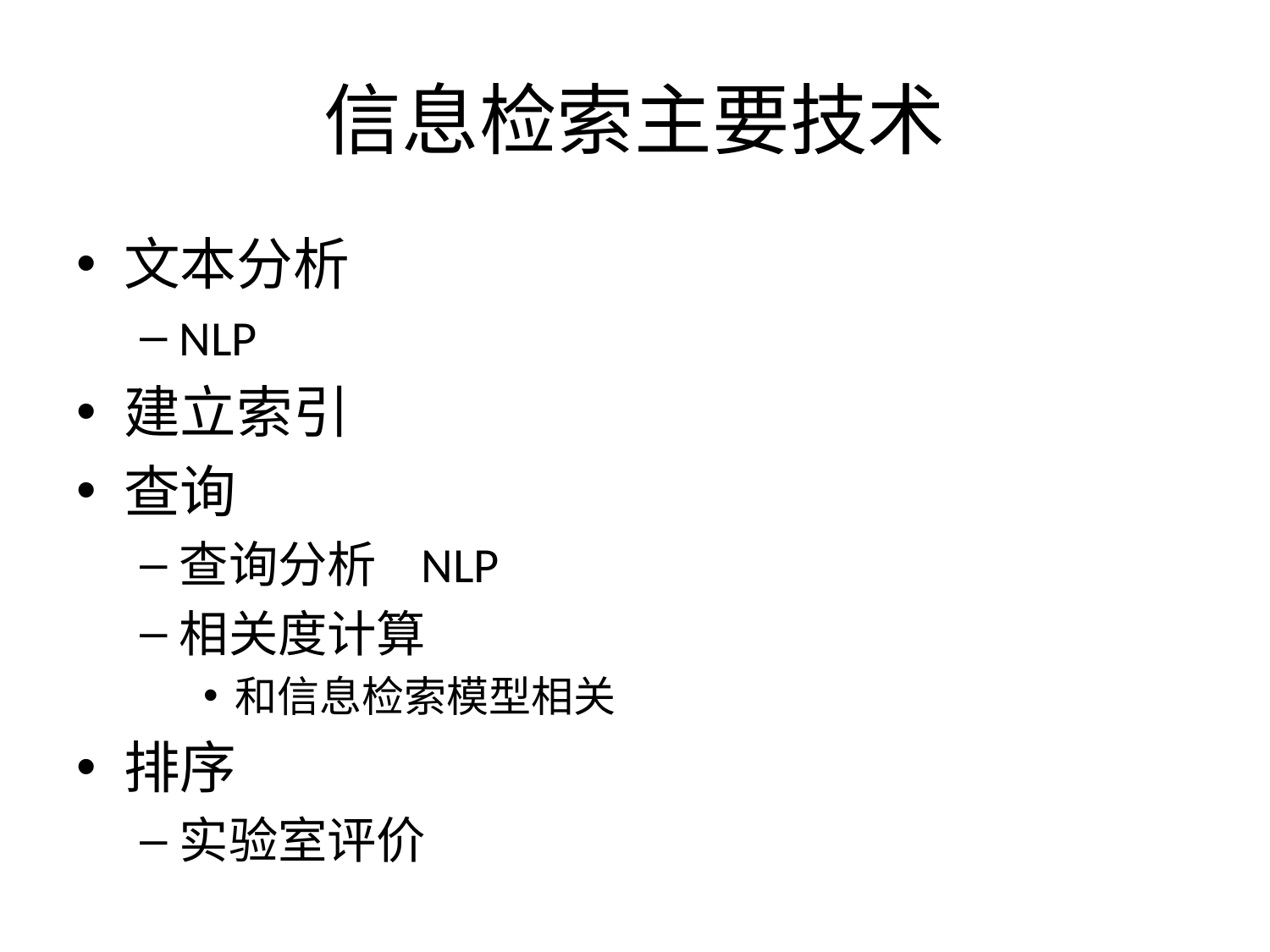

# 信息检索主要技术
文本分析
NLP
建立索引
查询
查询分析   NLP
相关度计算
和信息检索模型相关
排序
实验室评价